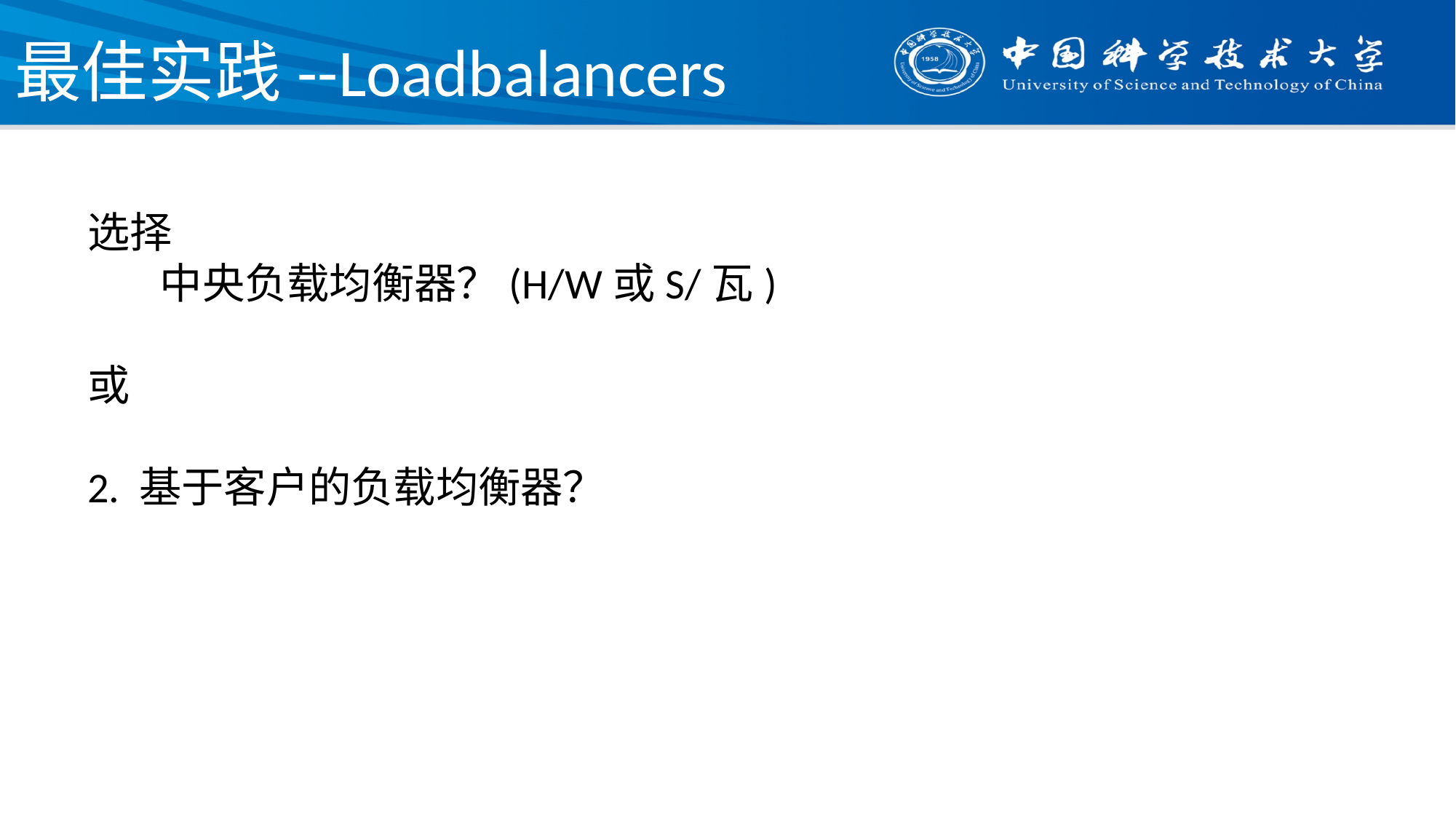

# 最佳实践--Loadbalancers
选择
中央负载均衡器？(H/W或S/瓦)

或

2. 基于客户的负载均衡器？